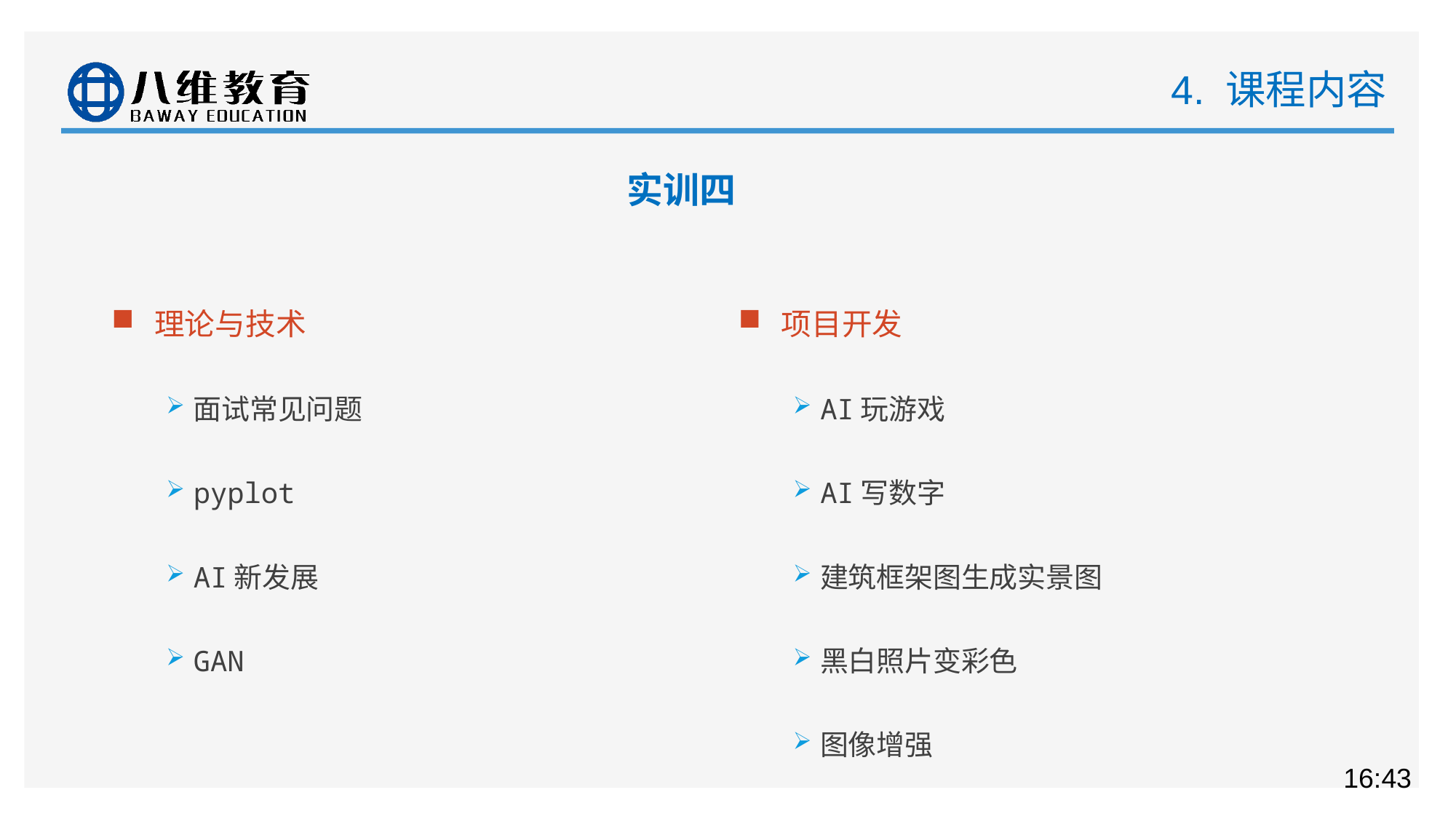

# 4. 课程内容
实训四
理论与技术
面试常见问题
pyplot
AI新发展
GAN
项目开发
AI玩游戏
AI写数字
建筑框架图生成实景图
黑白照片变彩色
图像增强